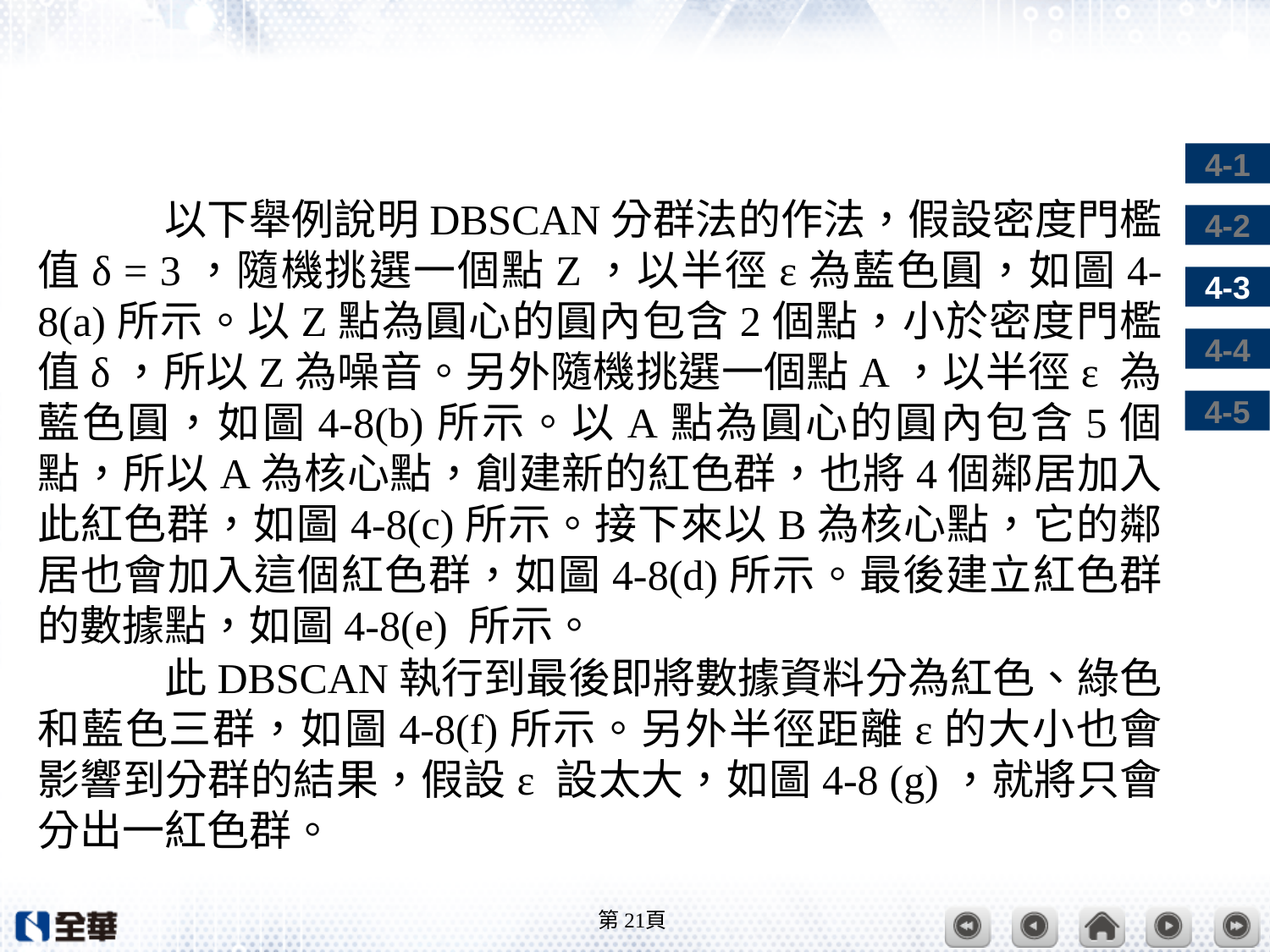

#
	以下舉例說明DBSCAN分群法的作法，假設密度門檻值δ = 3，隨機挑選一個點Z，以半徑ε為藍色圓，如圖4-8(a)所示。以Z點為圓心的圓內包含2個點，小於密度門檻值δ，所以Z為噪音。另外隨機挑選一個點A，以半徑ε 為藍色圓，如圖4-8(b)所示。以A點為圓心的圓內包含5個點，所以A為核心點，創建新的紅色群，也將4個鄰居加入此紅色群，如圖4-8(c)所示。接下來以B為核心點，它的鄰居也會加入這個紅色群，如圖4-8(d)所示。最後建立紅色群的數據點，如圖4-8(e) 所示。
	此DBSCAN執行到最後即將數據資料分為紅色、綠色和藍色三群，如圖4-8(f)所示。另外半徑距離ε的大小也會影響到分群的結果，假設ε 設太大，如圖4-8 (g)，就將只會分出一紅色群。